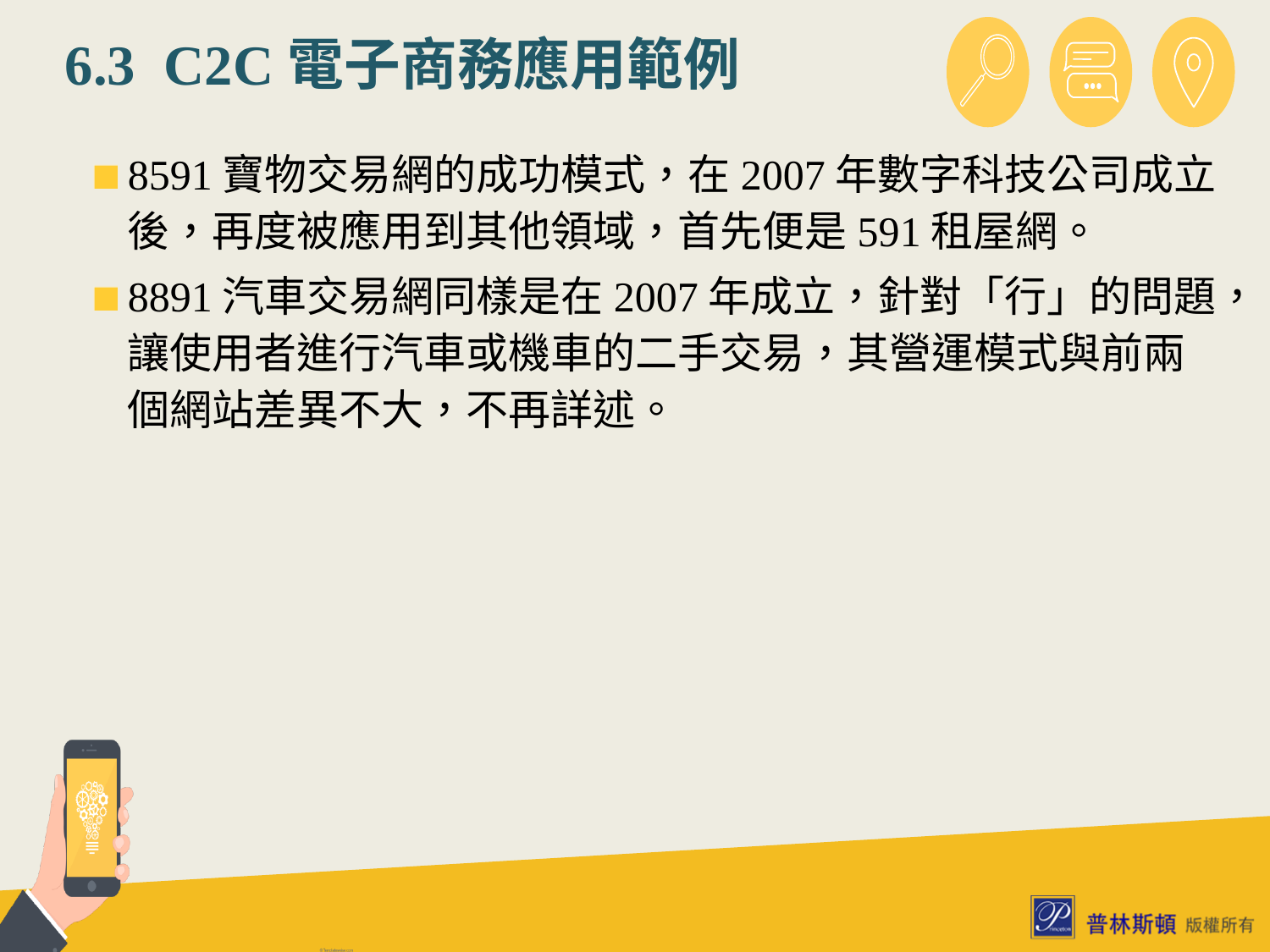

# 6.3  C2C電子商務應用範例
8591寶物交易網的成功模式，在2007年數字科技公司成立後，再度被應用到其他領域，首先便是591租屋網。
8891汽車交易網同樣是在2007年成立，針對「行」的問題，讓使用者進行汽車或機車的二手交易，其營運模式與前兩個網站差異不大，不再詳述。